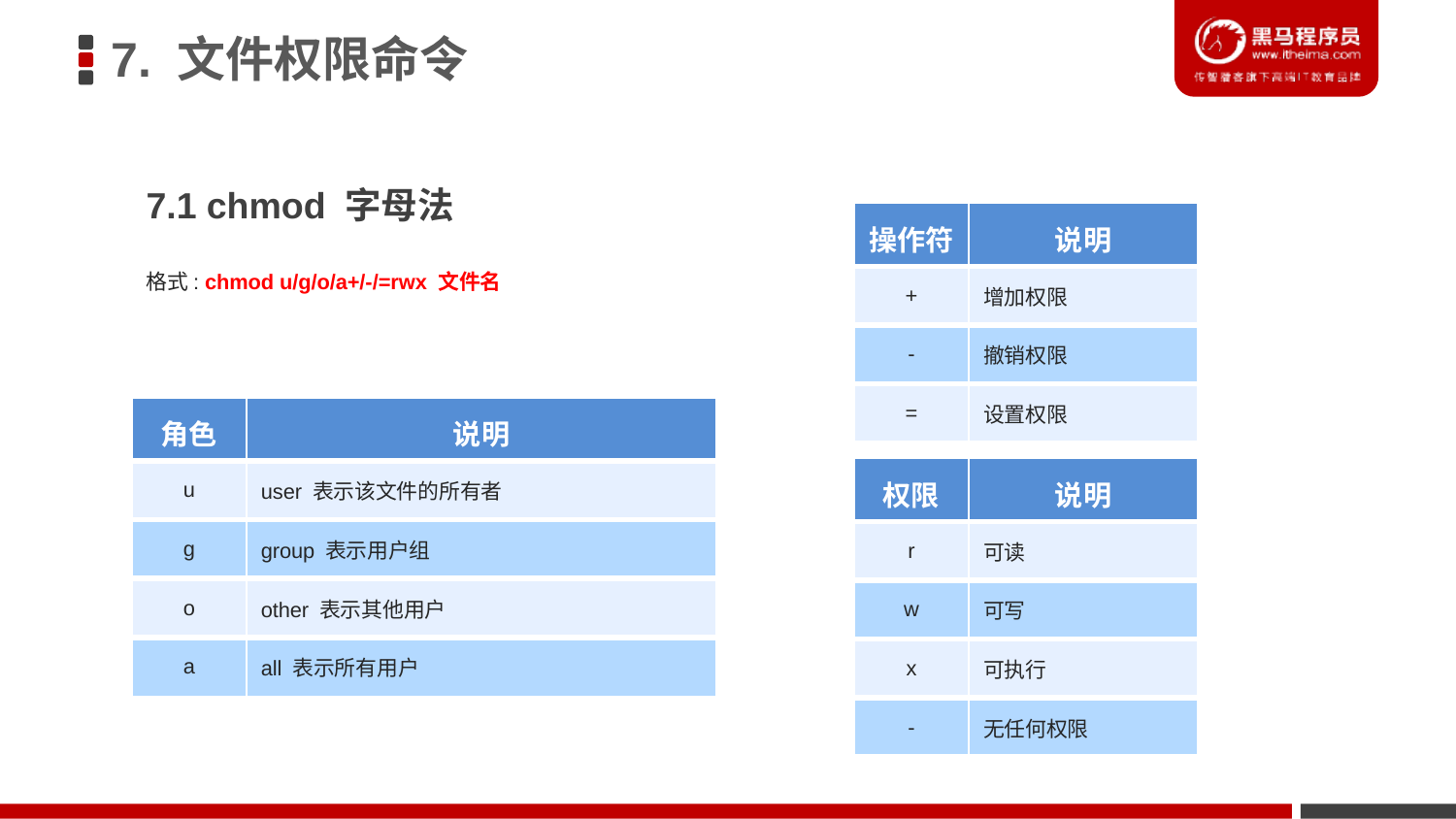

7. 文件权限命令
7.1 chmod 字母法
| 操作符 | 说明 |
| --- | --- |
| + | 增加权限 |
| - | 撤销权限 |
| = | 设置权限 |
格式: chmod u/g/o/a+/-/=rwx 文件名
| 角色 | 说明 |
| --- | --- |
| u | user 表示该文件的所有者 |
| g | group 表示用户组 |
| o | other 表示其他用户 |
| a | all 表示所有用户 |
| 权限 | 说明 |
| --- | --- |
| r | 可读 |
| w | 可写 |
| x | 可执行 |
| - | 无任何权限 |